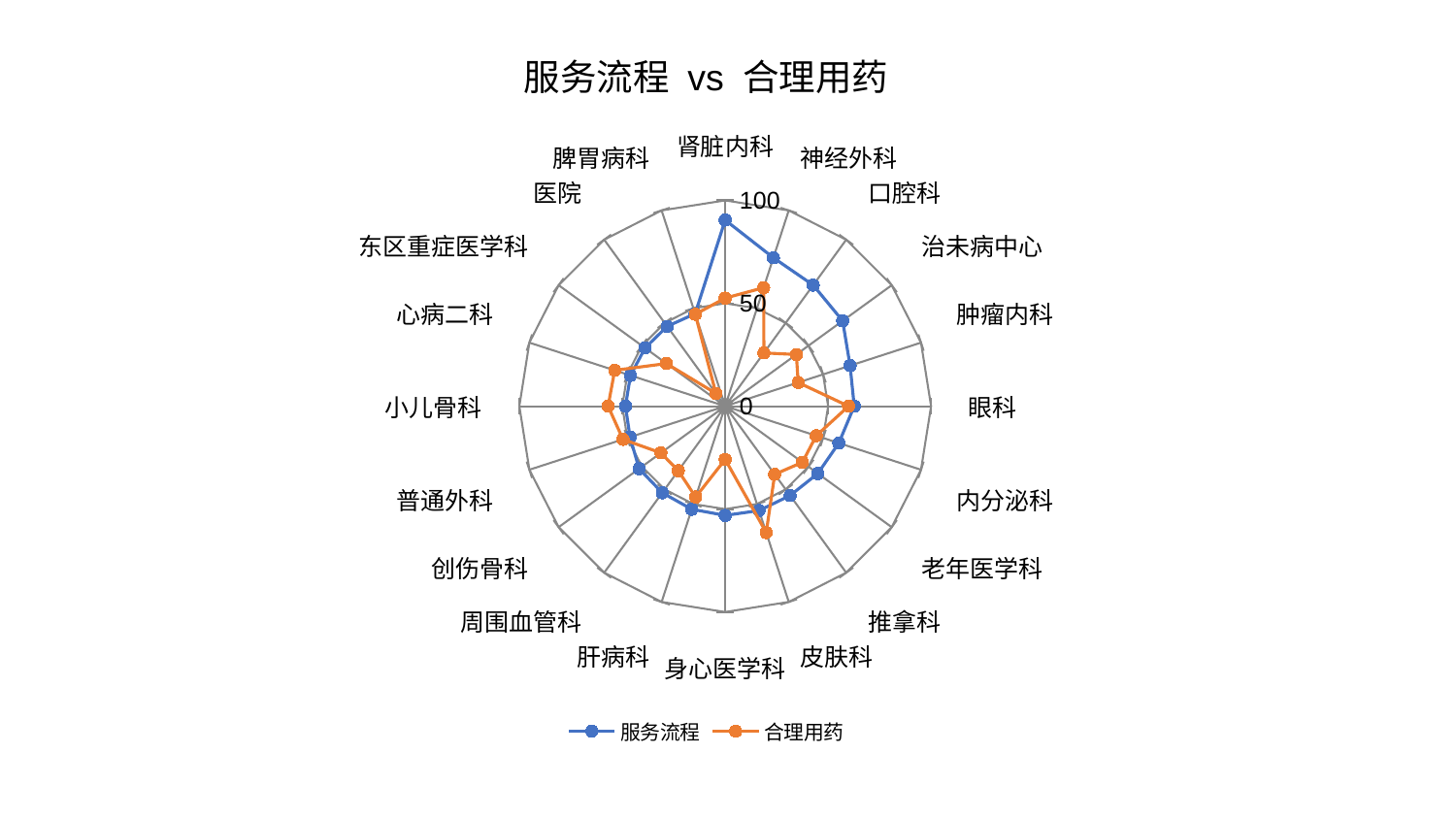

### Chart: 服务流程 vs 合理用药

| Category | 服务流程 | 合理用药 |
|---|---|---|
| 肾脏内科 | 90.42820881183667 | 52.53080065001345 |
| 神经外科 | 75.82642183921786 | 60.54862018028877 |
| 口腔科 | 72.73285633034263 | 31.99613236380187 |
| 治未病中心 | 70.53866204163481 | 42.747527264592804 |
| 肿瘤内科 | 63.80016746402934 | 37.28811234337445 |
| 眼科 | 62.6849975059898 | 59.92844856603648 |
| 内分泌科 | 58.035159795953604 | 46.503616732911624 |
| 老年医学科 | 55.63858420414532 | 46.3754900227211 |
| 推拿科 | 53.66898752367118 | 40.93508003845468 |
| 皮肤科 | 53.31765325047957 | 64.55610207015047 |
| 身心医学科 | 53.074732136415335 | 25.885008267689248 |
| 肝病科 | 52.656265357746065 | 46.40603684897644 |
| 周围血管科 | 52.02777378491977 | 38.78241839655294 |
| 创伤骨科 | 51.69016938056483 | 38.628381141434694 |
| 普通外科 | 48.606614922765644 | 52.206065652857404 |
| 小儿骨科 | 48.46466326328871 | 56.890563495950666 |
| 心病二科 | 48.380544122182854 | 56.42074324970156 |
| 东区重症医学科 | 48.126712560840375 | 35.28189165636225 |
| 医院 | 47.94334225731097 | 7.64947604203341 |
| 脾胃病科 | 47.268294953622515 | 46.967274007779515 |
63